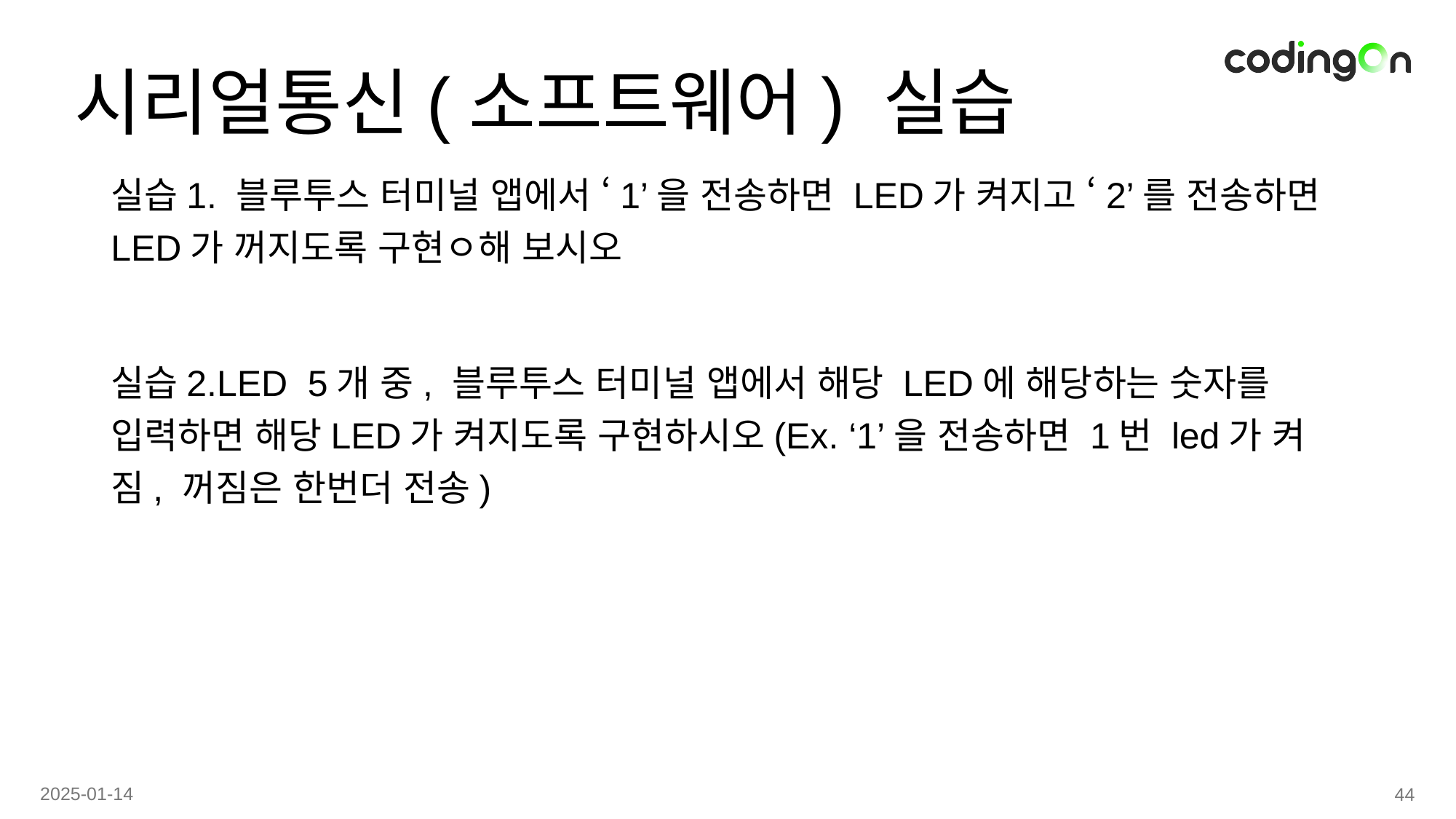

# 시리얼통신(소프트웨어) 실습
실습1. 블루투스 터미널 앱에서 ‘1’을 전송하면 LED가 켜지고 ‘2’를 전송하면 LED가 꺼지도록 구현ㅇ해 보시오

실습2.LED  5개 중, 블루투스 터미널 앱에서 해당 LED에 해당하는 숫자를 입력하면 해당LED가 켜지도록 구현하시오(Ex. ‘1’을 전송하면 1번 led가 켜짐, 꺼짐은 한번더 전송)
2025-01-14
44